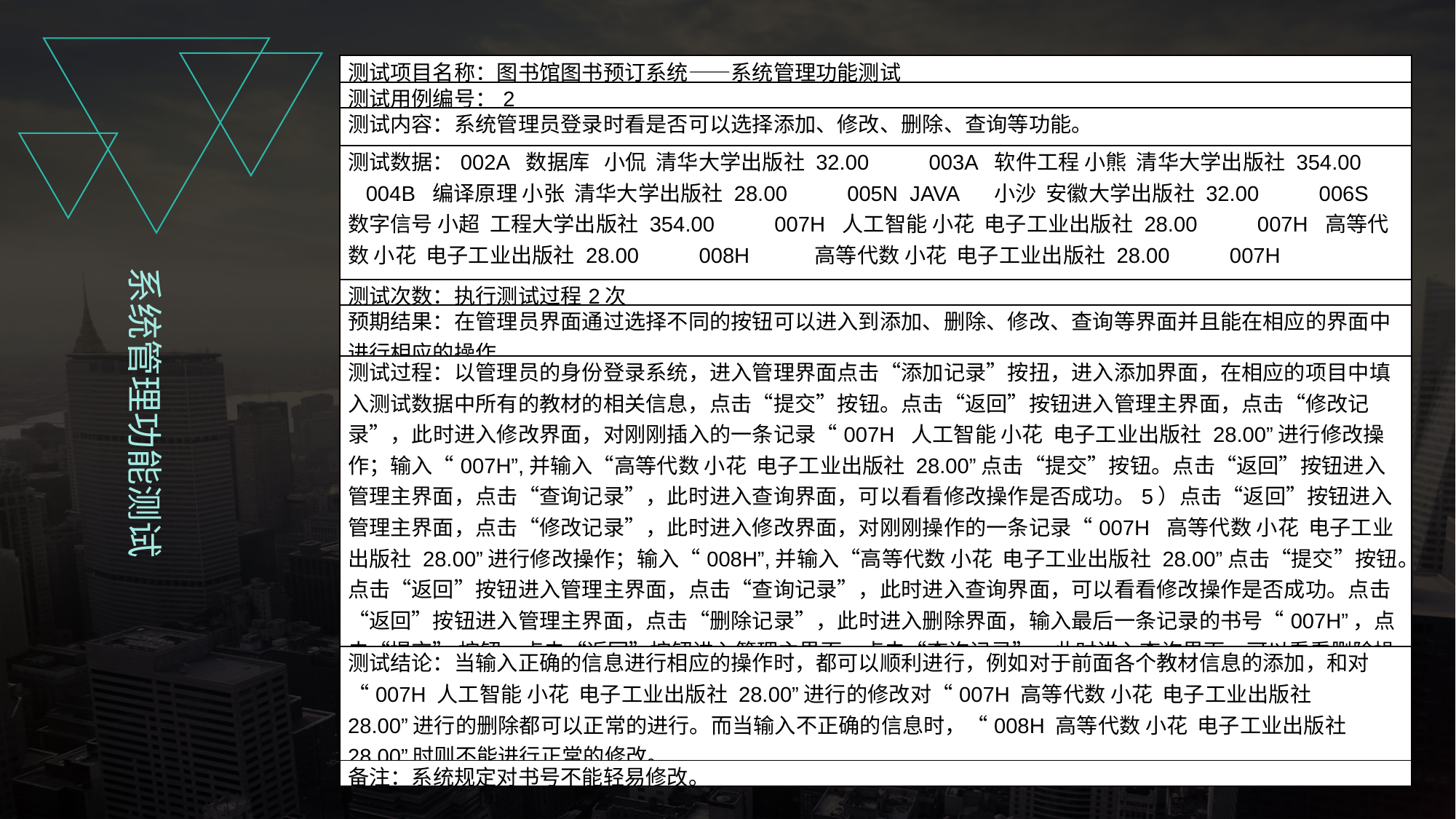

| 测试项目名称：图书馆图书预订系统——系统管理功能测试 |
| --- |
| 测试用例编号：2 |
| 测试内容：系统管理员登录时看是否可以选择添加、修改、删除、查询等功能。 |
| 测试数据：002A 数据库 小侃 清华大学出版社 32.00 003A 软件工程 小熊 清华大学出版社 354.00 004B 编译原理 小张 清华大学出版社 28.00 005N JAVA 小沙 安徽大学出版社 32.00 006S 数字信号 小超 工程大学出版社 354.00 007H 人工智能 小花 电子工业出版社 28.00 007H 高等代数 小花 电子工业出版社 28.00 008H 高等代数 小花 电子工业出版社 28.00 007H |
| 测试次数：执行测试过程2次 |
| 预期结果：在管理员界面通过选择不同的按钮可以进入到添加、删除、修改、查询等界面并且能在相应的界面中进行相应的操作。 |
| 测试过程：以管理员的身份登录系统，进入管理界面点击“添加记录”按扭，进入添加界面，在相应的项目中填入测试数据中所有的教材的相关信息，点击“提交”按钮。点击“返回”按钮进入管理主界面，点击“修改记录”，此时进入修改界面，对刚刚插入的一条记录“007H 人工智能 小花 电子工业出版社 28.00”进行修改操作；输入“007H”,并输入“高等代数 小花 电子工业出版社 28.00”点击“提交”按钮。点击“返回”按钮进入管理主界面，点击“查询记录”，此时进入查询界面，可以看看修改操作是否成功。5）点击“返回”按钮进入管理主界面，点击“修改记录”，此时进入修改界面，对刚刚操作的一条记录“007H 高等代数 小花 电子工业出版社 28.00”进行修改操作；输入“008H”,并输入“高等代数 小花 电子工业出版社 28.00”点击“提交”按钮。点击“返回”按钮进入管理主界面，点击“查询记录”，此时进入查询界面，可以看看修改操作是否成功。点击“返回”按钮进入管理主界面，点击“删除记录”，此时进入删除界面，输入最后一条记录的书号“007H”，点击“提交” 按钮。点击“返回”按钮进入管理主界面，点击“查询记录”，此时进入查询界面，可以看看删除操作是否成功。 |
| 测试结论：当输入正确的信息进行相应的操作时，都可以顺利进行，例如对于前面各个教材信息的添加，和对“007H 人工智能 小花 电子工业出版社 28.00”进行的修改对“007H 高等代数 小花 电子工业出版社 28.00”进行的删除都可以正常的进行。而当输入不正确的信息时，“008H 高等代数 小花 电子工业出版社 28.00”时则不能进行正常的修改。 |
| 备注：系统规定对书号不能轻易修改。 |

系统管理功能测试